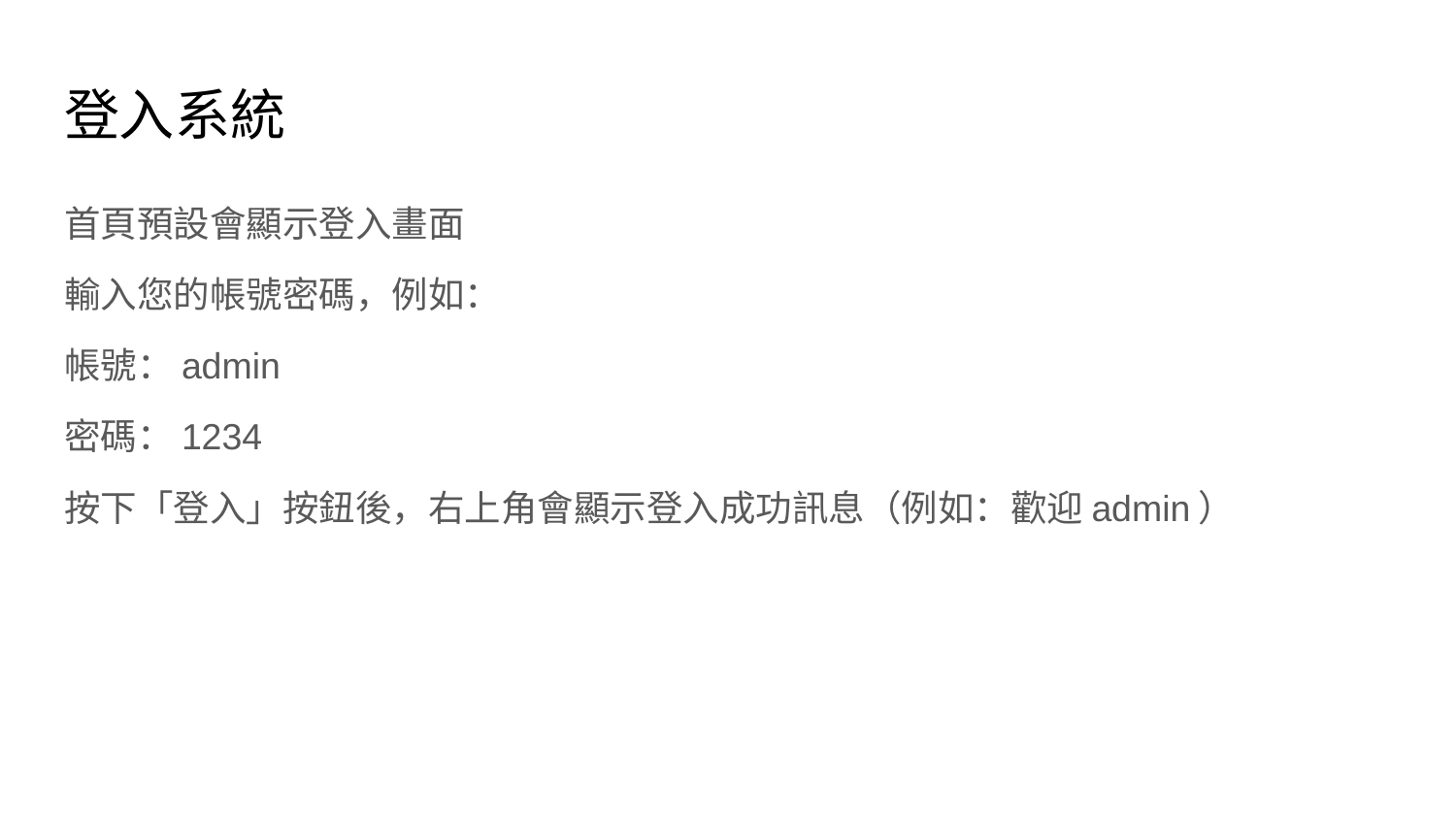

# 登入系統
首頁預設會顯示登入畫面
輸入您的帳號密碼，例如：
帳號：admin
密碼：1234
按下「登入」按鈕後，右上角會顯示登入成功訊息（例如：歡迎admin）